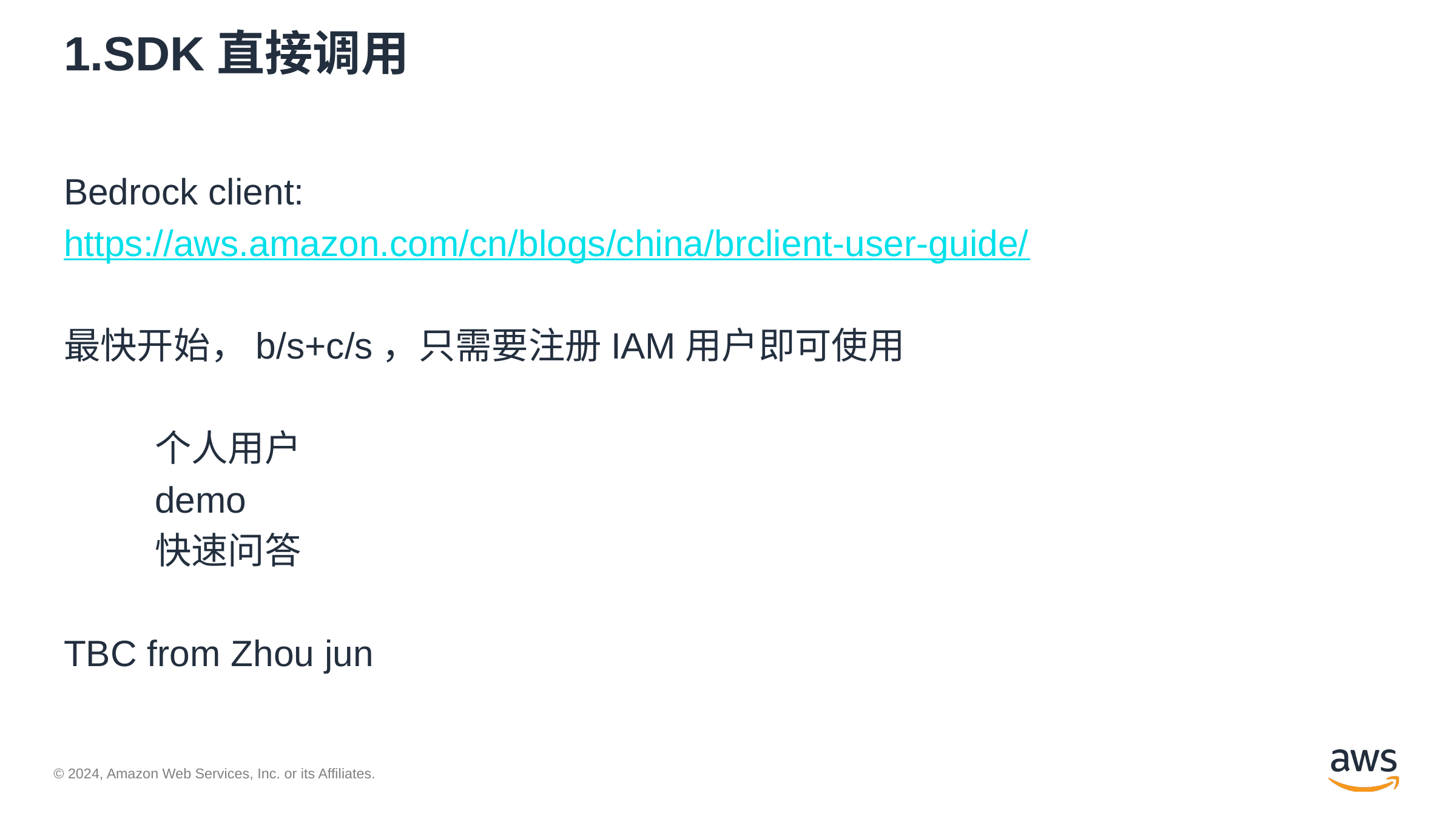

# 1.SDK直接调用
Bedrock client:
https://aws.amazon.com/cn/blogs/china/brclient-user-guide/

最快开始，b/s+c/s，只需要注册IAM用户即可使用

	个人用户
	demo
	快速问答

TBC from Zhou jun